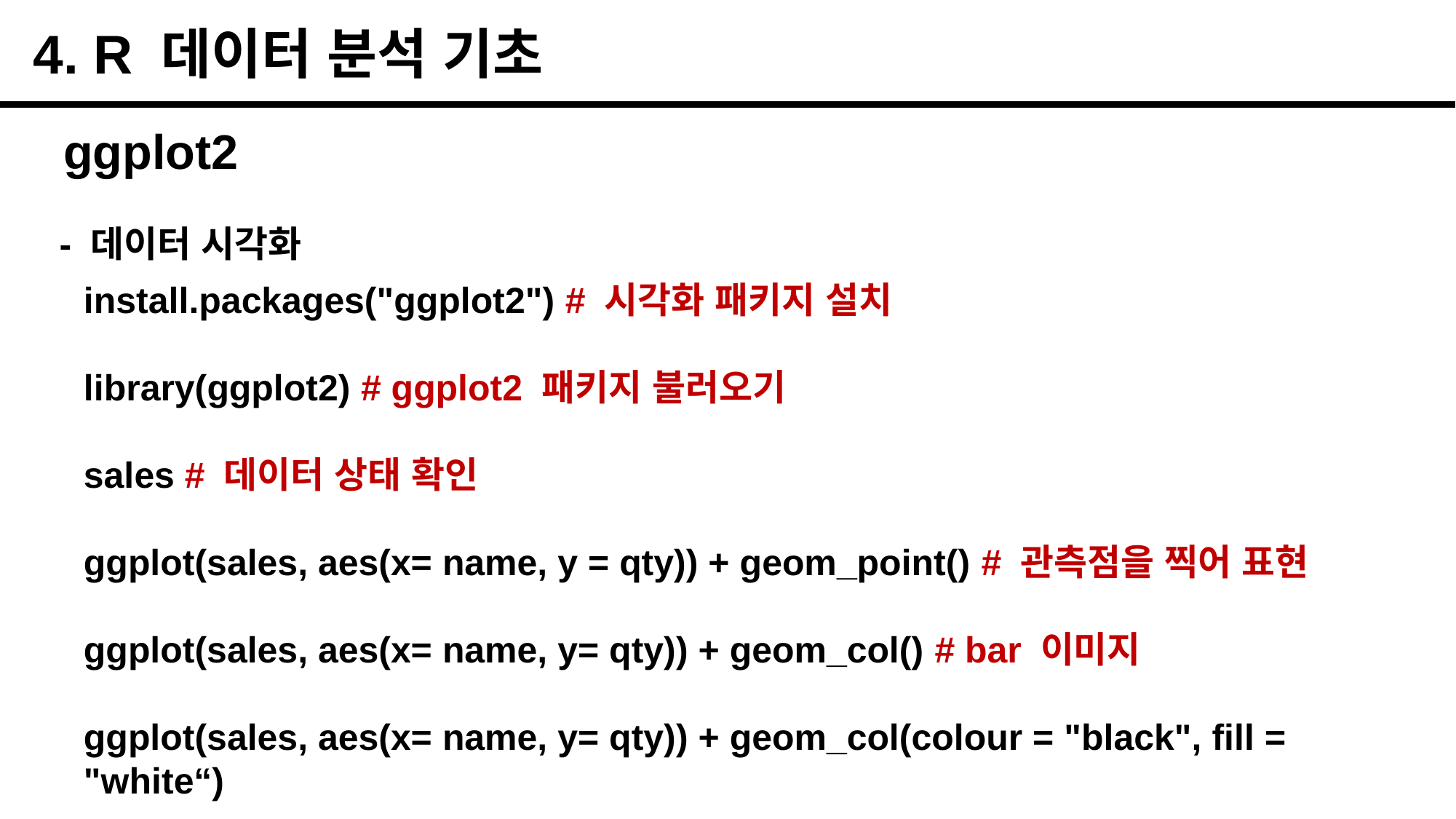

4. R 데이터 분석 기초
ggplot2
- 데이터 시각화
install.packages("ggplot2") # 시각화 패키지 설치

library(ggplot2) # ggplot2 패키지 불러오기

sales # 데이터 상태 확인

ggplot(sales, aes(x= name, y = qty)) + geom_point() # 관측점을 찍어 표현

ggplot(sales, aes(x= name, y= qty)) + geom_col() # bar 이미지

ggplot(sales, aes(x= name, y= qty)) + geom_col(colour = "black", fill = "white“)